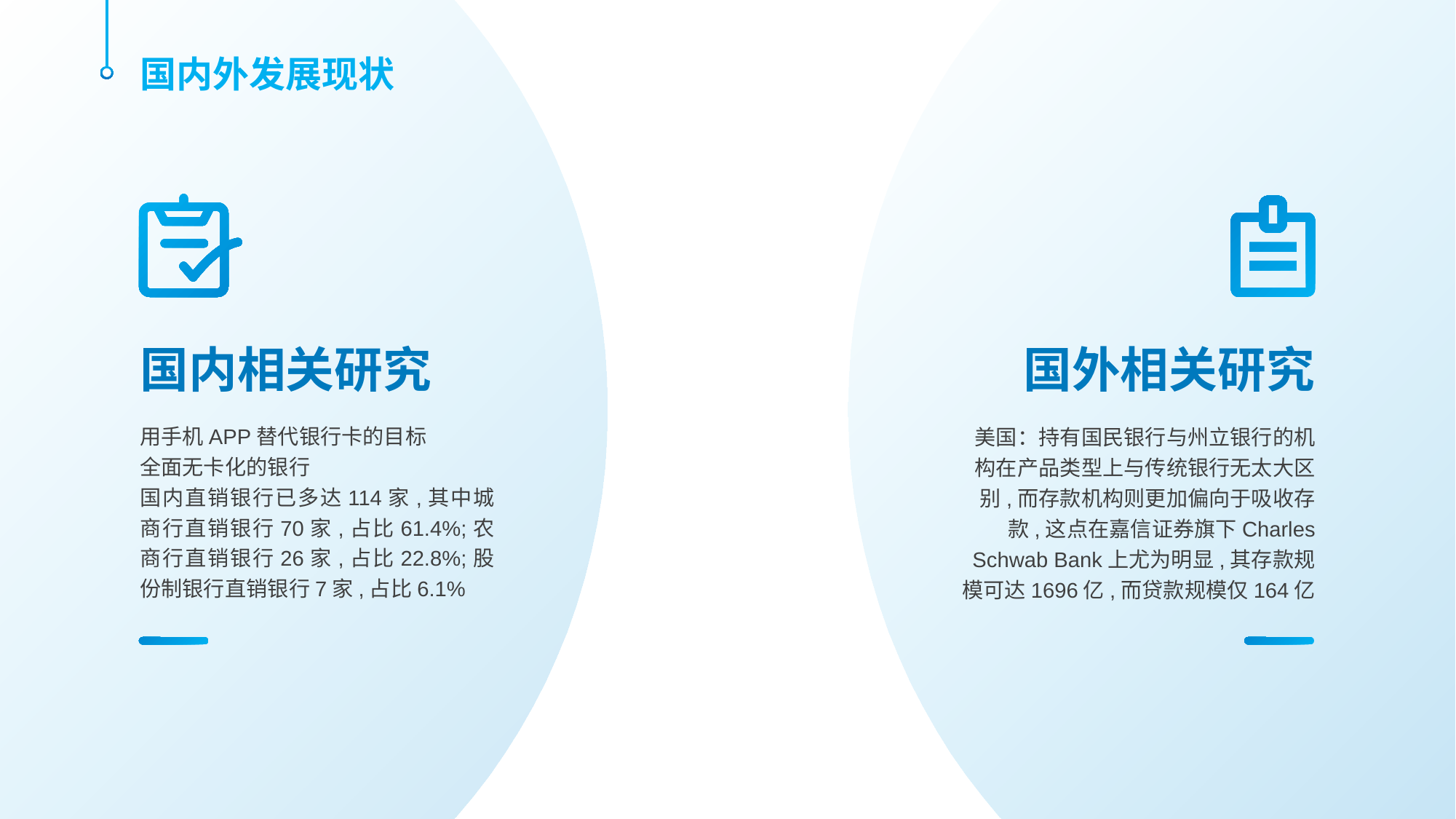

国内外发展现状

国外相关研究
国内相关研究
用手机APP替代银行卡的目标
全面无卡化的银行
国内直销银行已多达114家,其中城商行直销银行70家,占比61.4%;农商行直销银行26家,占比22.8%;股份制银行直销银行7家,占比6.1%
美国：持有国民银行与州立银行的机构在产品类型上与传统银行无太大区别,而存款机构则更加偏向于吸收存款,这点在嘉信证券旗下Charles Schwab Bank上尤为明显,其存款规模可达1696亿,而贷款规模仅164亿